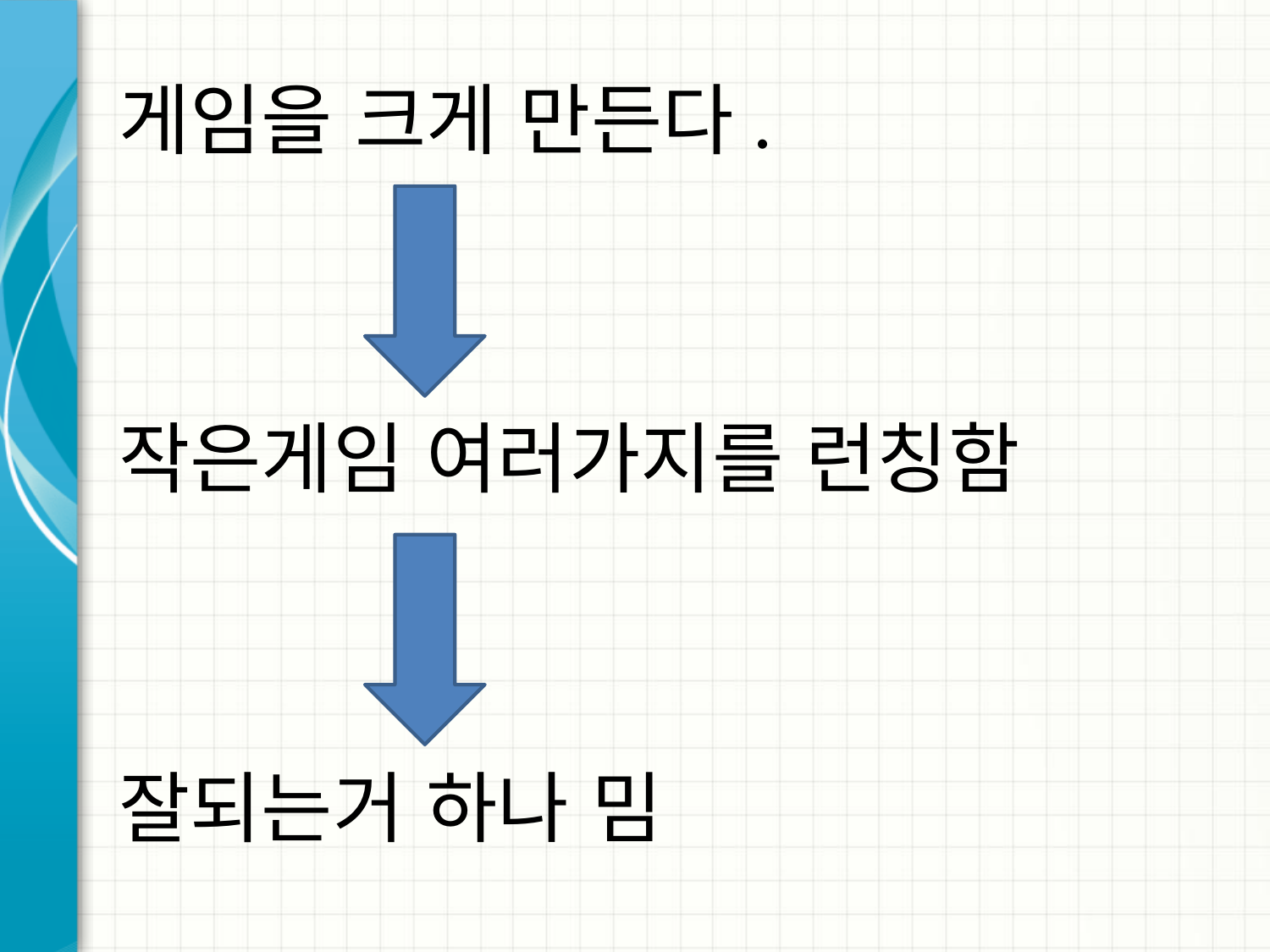

# 게임을 크게 만든다.

작은게임 여러가지를 런칭함

잘되는거 하나 밈